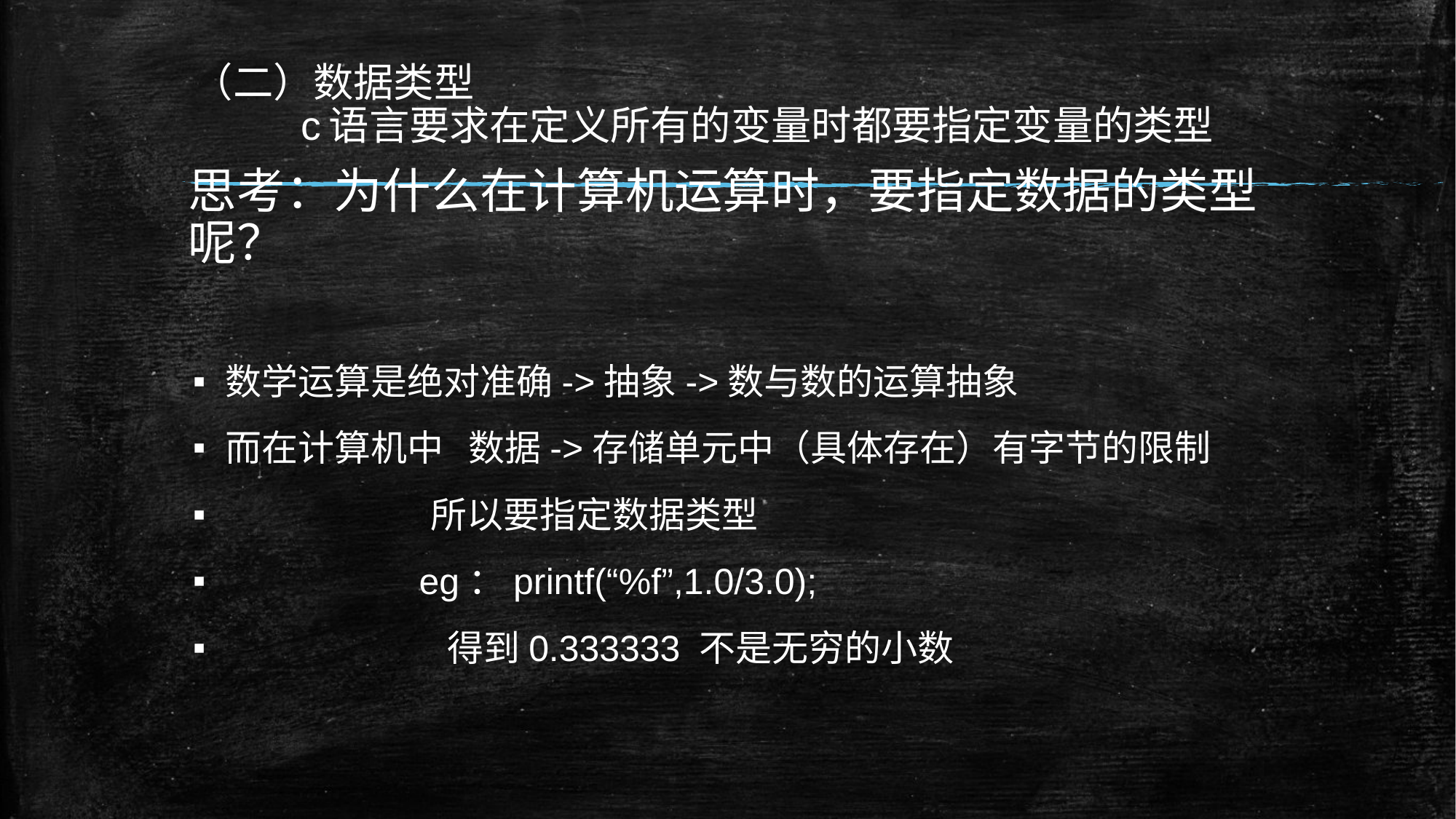

# （二）数据类型 c语言要求在定义所有的变量时都要指定变量的类型
思考：为什么在计算机运算时，要指定数据的类型呢？
数学运算是绝对准确->抽象->数与数的运算抽象
而在计算机中   数据->存储单元中（具体存在）有字节的限制
                        所以要指定数据类型
                   eg：printf(“%f”,1.0/3.0);
                          得到0.333333 不是无穷的小数